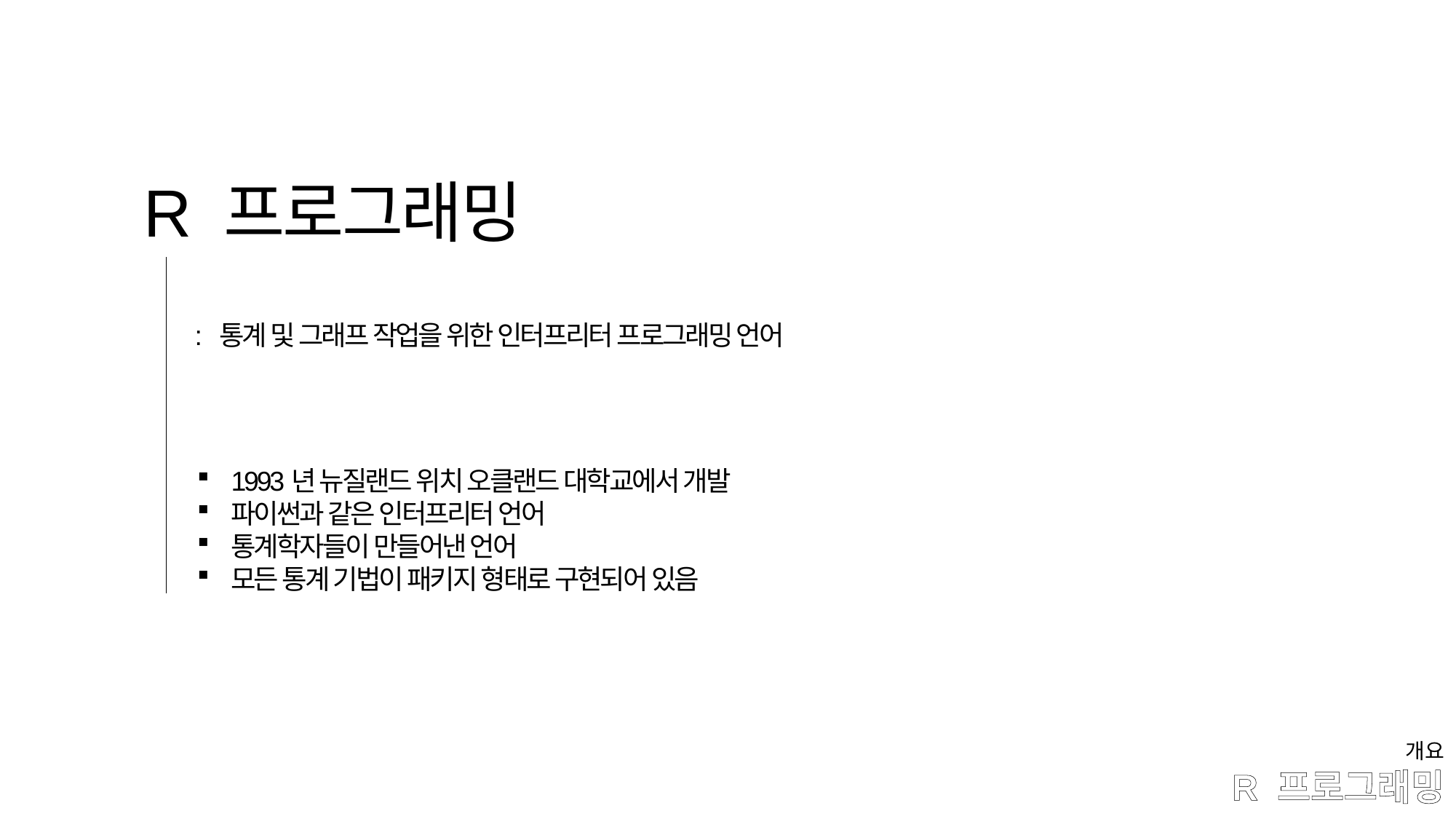

R 프로그래밍
:  통계 및 그래프 작업을 위한 인터프리터 프로그래밍 언어
1993년 뉴질랜드 위치 오클랜드 대학교에서 개발
파이썬과 같은 인터프리터 언어
통계학자들이 만들어낸 언어
모든 통계 기법이 패키지 형태로 구현되어 있음
개요
# R 프로그래밍